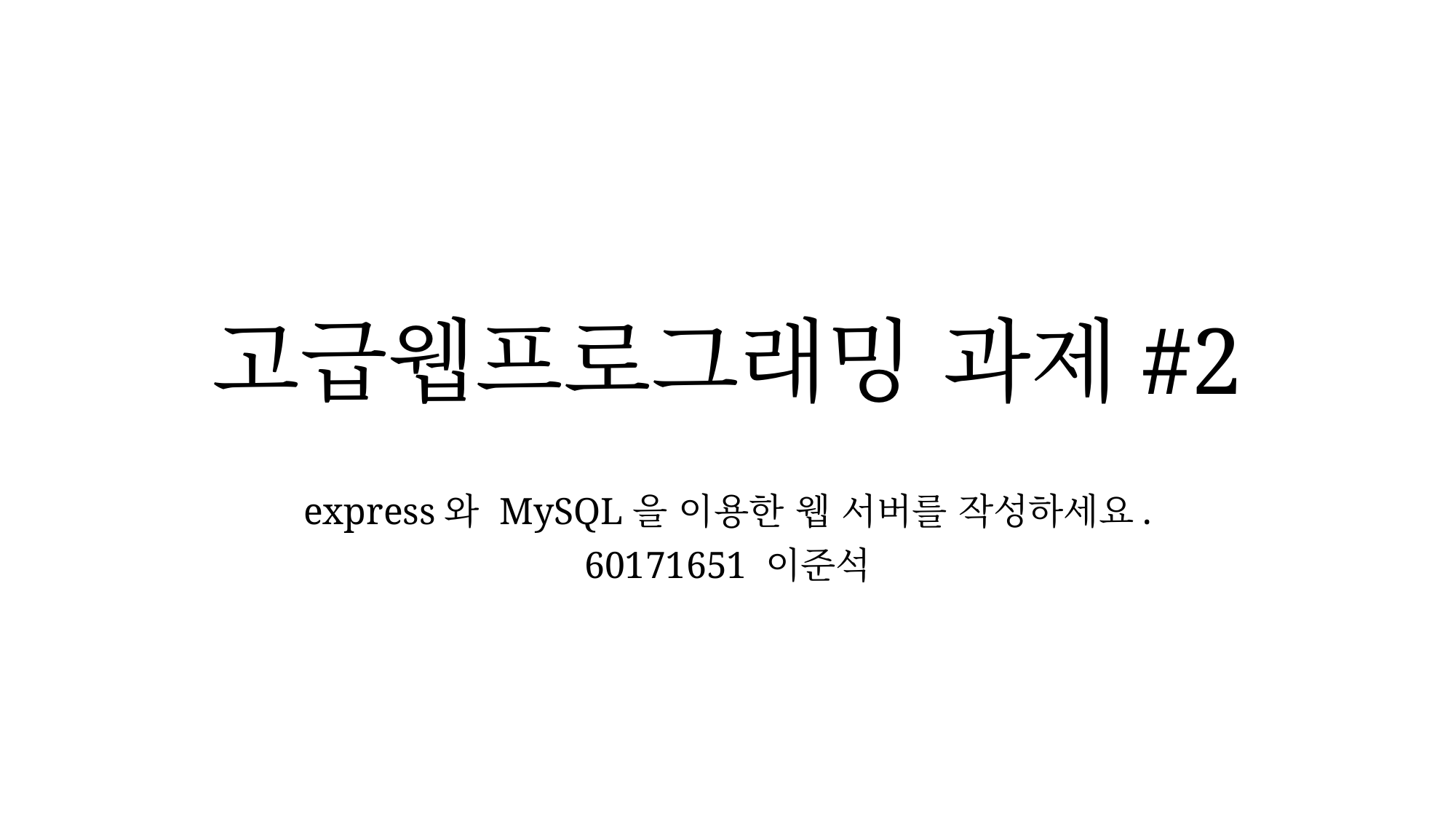

# 고급웹프로그래밍 과제#2
express와 MySQL을 이용한 웹 서버를 작성하세요.
60171651 이준석